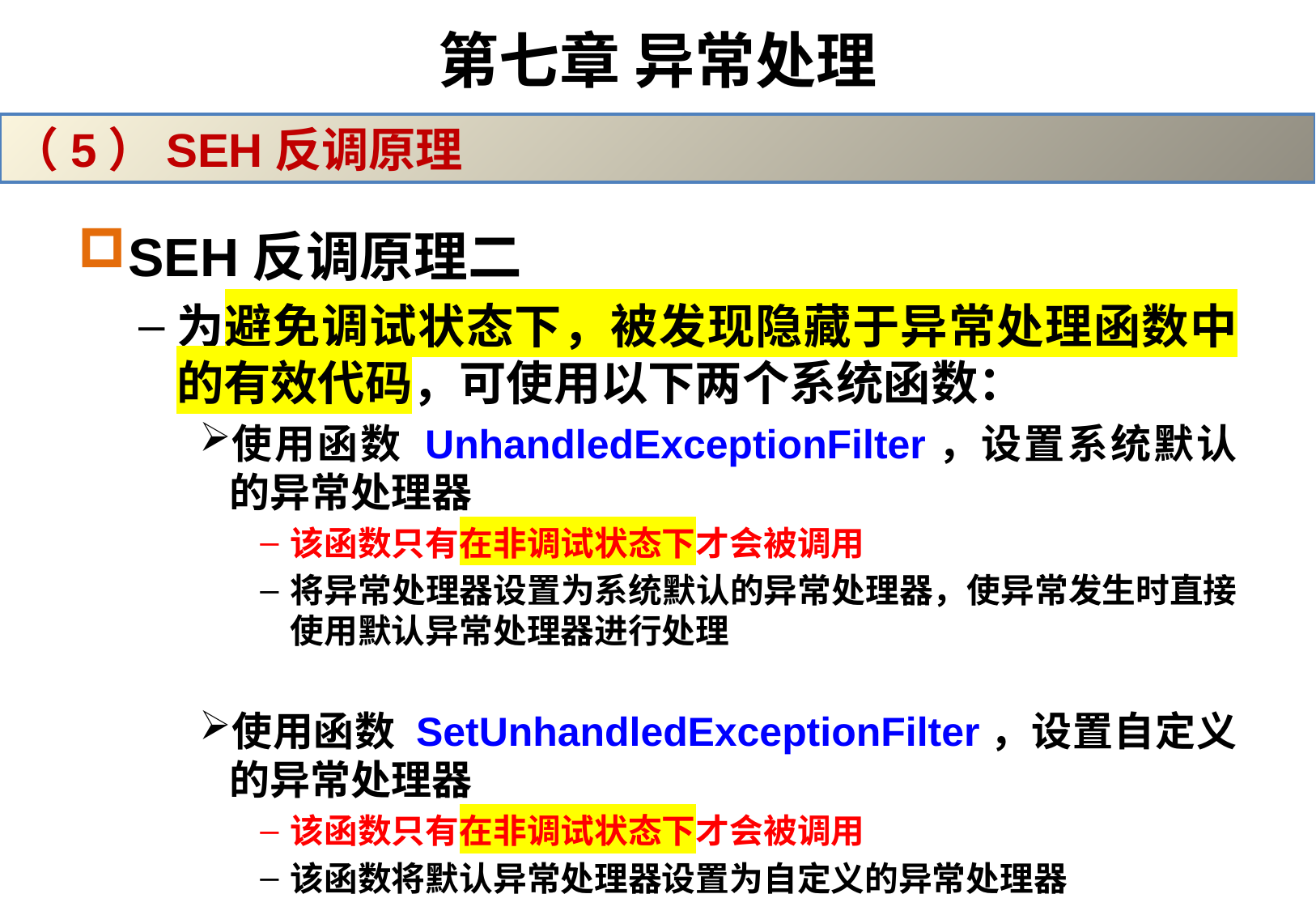

# 第七章 异常处理
（5）SEH反调原理
SEH反调原理二
为避免调试状态下，被发现隐藏于异常处理函数中的有效代码，可使用以下两个系统函数：
使用函数 UnhandledExceptionFilter，设置系统默认的异常处理器
该函数只有在非调试状态下才会被调用
将异常处理器设置为系统默认的异常处理器，使异常发生时直接使用默认异常处理器进行处理

使用函数 SetUnhandledExceptionFilter，设置自定义的异常处理器
该函数只有在非调试状态下才会被调用
该函数将默认异常处理器设置为自定义的异常处理器